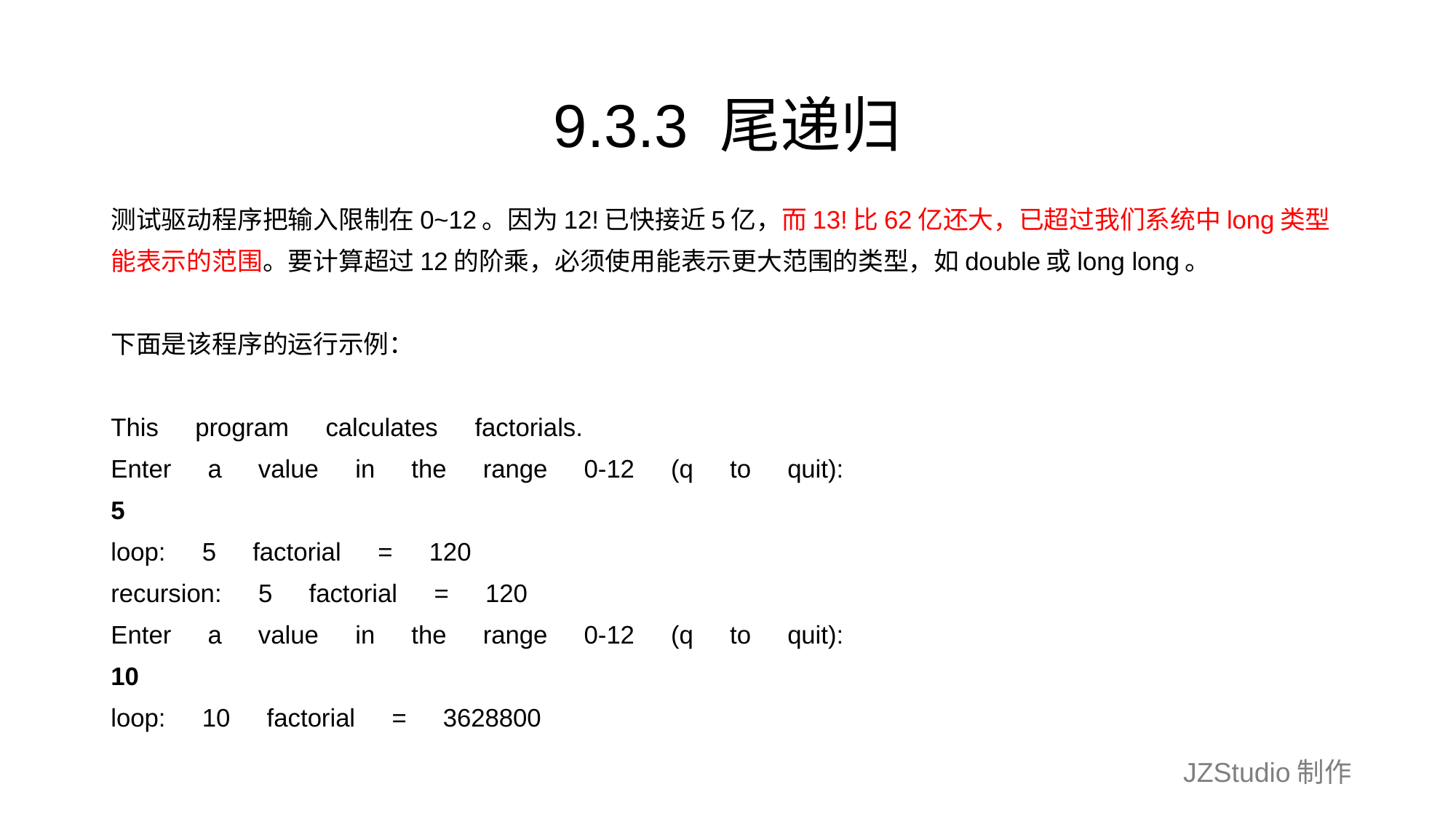

# 9.3.3 尾递归
测试驱动程序把输入限制在0~12。因为12!已快接近5亿，而13!比62亿还大，已超过我们系统中long类型
能表示的范围。要计算超过12的阶乘，必须使用能表示更大范围的类型，如double或long long。

下面是该程序的运行示例：

This　program　calculates　factorials.
Enter　a　value　in　the　range　0-12　(q　to　quit):
5
loop:　5　factorial　=　120
recursion:　5　factorial　=　120
Enter　a　value　in　the　range　0-12　(q　to　quit):
10
loop:　10　factorial　=　3628800